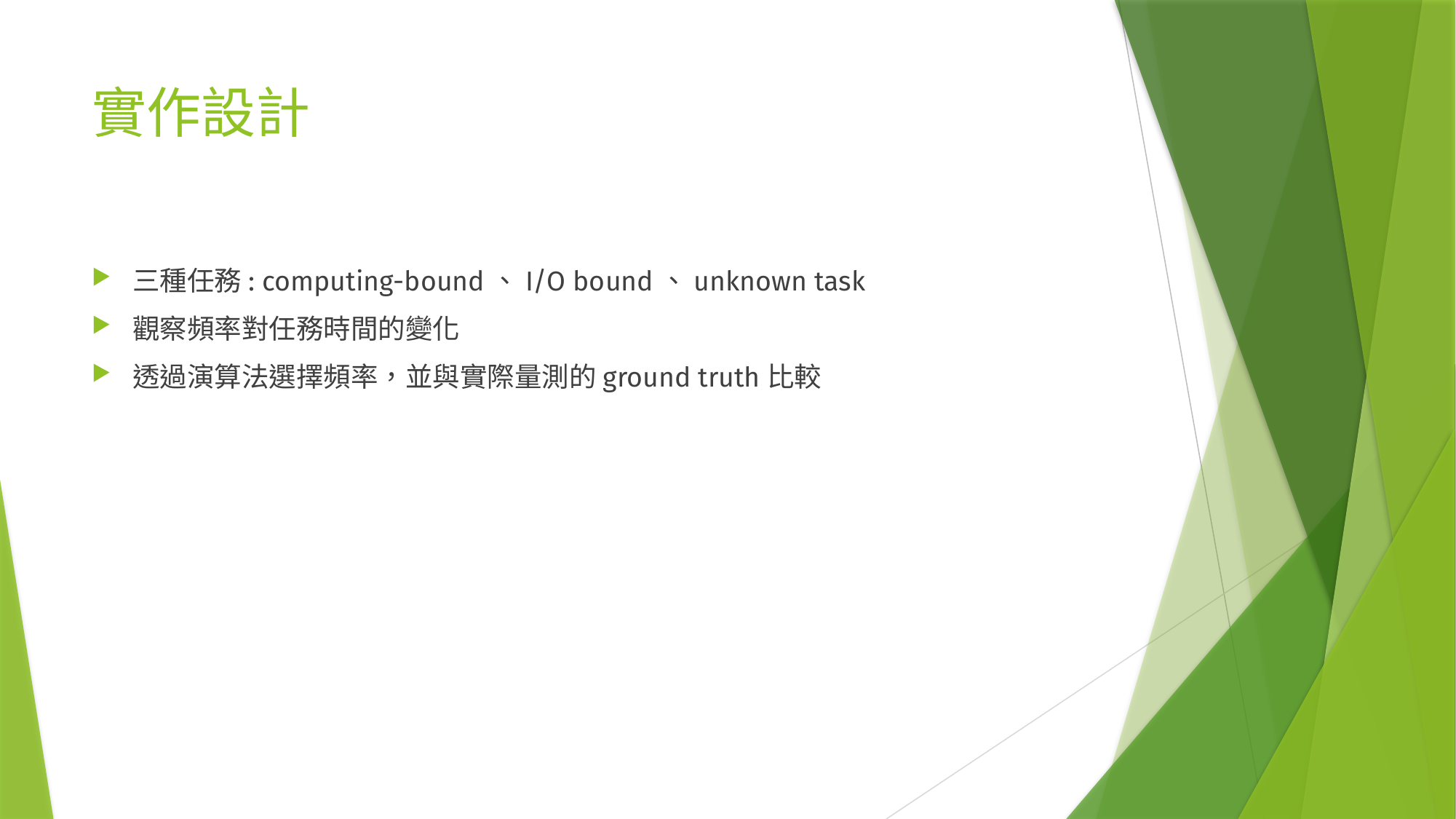

# 實作設計
三種任務: computing-bound、I/O bound、unknown task
觀察頻率對任務時間的變化
透過演算法選擇頻率，並與實際量測的ground truth比較